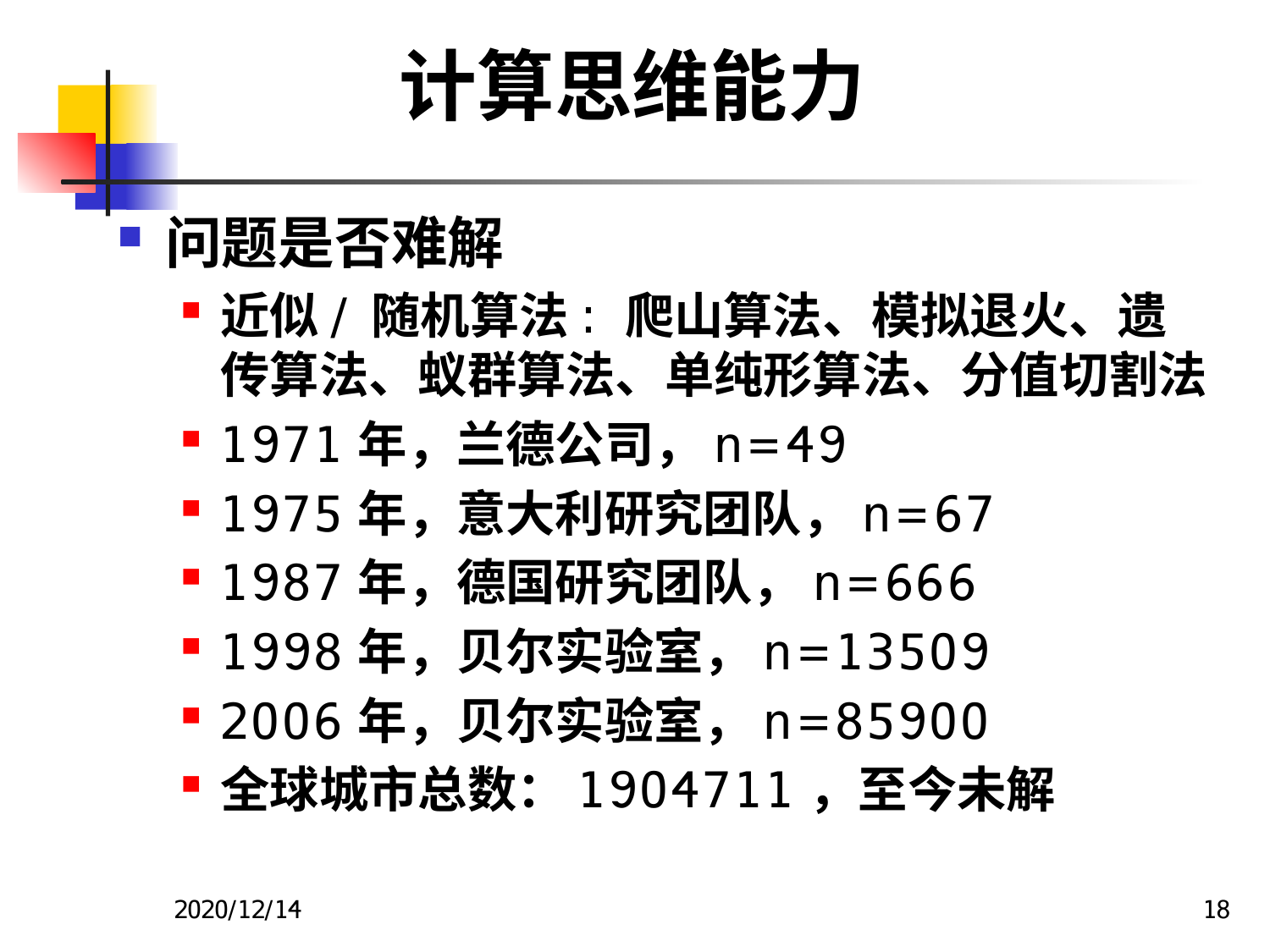

# 计算思维能力
问题是否难解
近似/随机算法: 爬山算法、模拟退火、遗传算法、蚁群算法、单纯形算法、分值切割法
1971年，兰德公司，n=49
1975年，意大利研究团队，n=67
1987年，德国研究团队，n=666
1998年，贝尔实验室，n=13509
2006年，贝尔实验室，n=85900
全球城市总数：1904711，至今未解

2020/12/14
18